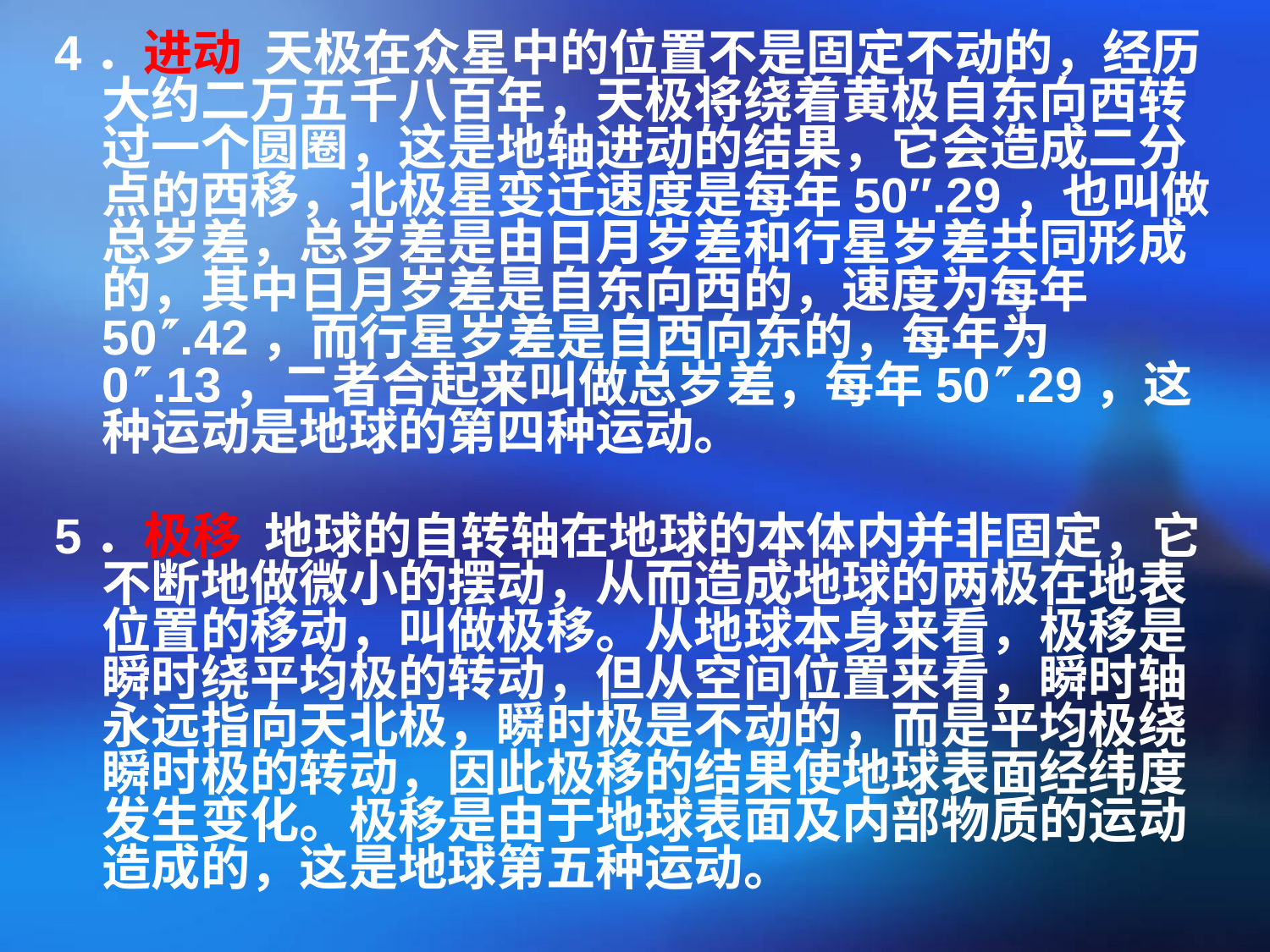

4．进动  天极在众星中的位置不是固定不动的，经历大约二万五千八百年，天极将绕着黄极自东向西转过一个圆圈，这是地轴进动的结果，它会造成二分点的西移，北极星变迁速度是每年50″.29，也叫做总岁差，总岁差是由日月岁差和行星岁差共同形成的，其中日月岁差是自东向西的，速度为每年50″.42，而行星岁差是自西向东的，每年为0″.13，二者合起来叫做总岁差，每年50″.29，这种运动是地球的第四种运动。

5．极移  地球的自转轴在地球的本体内并非固定，它不断地做微小的摆动，从而造成地球的两极在地表位置的移动，叫做极移。从地球本身来看，极移是瞬时绕平均极的转动，但从空间位置来看，瞬时轴永远指向天北极，瞬时极是不动的，而是平均极绕瞬时极的转动，因此极移的结果使地球表面经纬度发生变化。极移是由于地球表面及内部物质的运动造成的，这是地球第五种运动。